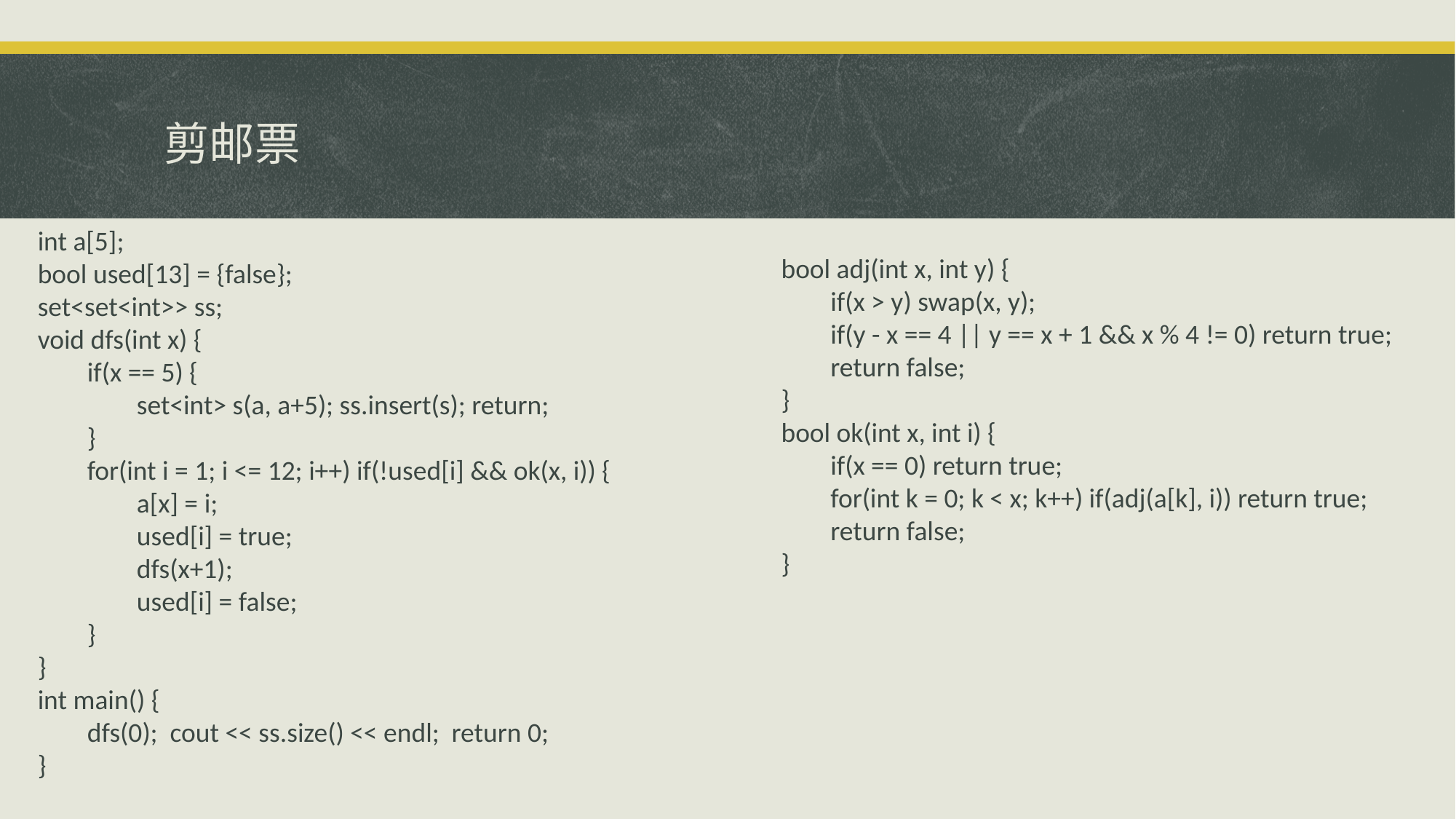

# 剪邮票
int a[5];
bool used[13] = {false};
set<set<int>> ss;
void dfs(int x) {
        if(x == 5) {
                set<int> s(a, a+5); ss.insert(s); return;
        }
        for(int i = 1; i <= 12; i++) if(!used[i] && ok(x, i)) {
                a[x] = i;
                used[i] = true;
                dfs(x+1);
                used[i] = false;
        }
}
int main() {
        dfs(0);  cout << ss.size() << endl;  return 0;
}
bool adj(int x, int y) {
        if(x > y) swap(x, y);
        if(y - x == 4 || y == x + 1 && x % 4 != 0) return true;
        return false;
}
bool ok(int x, int i) {
        if(x == 0) return true;
        for(int k = 0; k < x; k++) if(adj(a[k], i)) return true;
        return false;
}